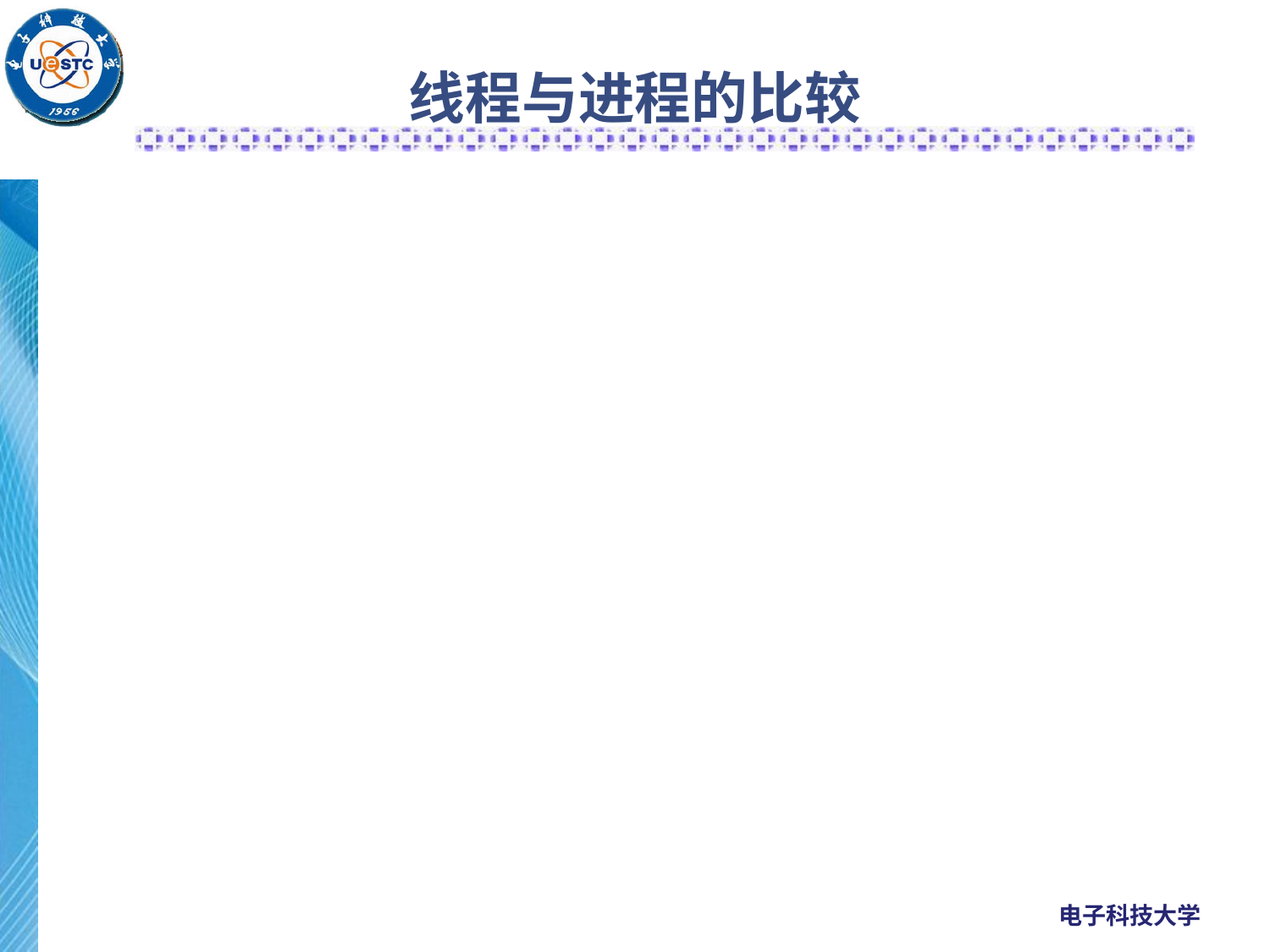

# 线程与进程的比较
3) 拥有资源
一般而言，线程自己不拥有系统资源(也有一点必不可少的资源)，但它可以访问其隶属进程的资源，即一个进程的代码段、数据段及所拥有的系统资源，如已打开的文件、I/O 设备等，可以供该进程中的所有线程所共享。
4) 独立性
同一进程中的不同线程共享进程的内存空间和资源。
同一进程中的不同线程的独立性低于不同进程。